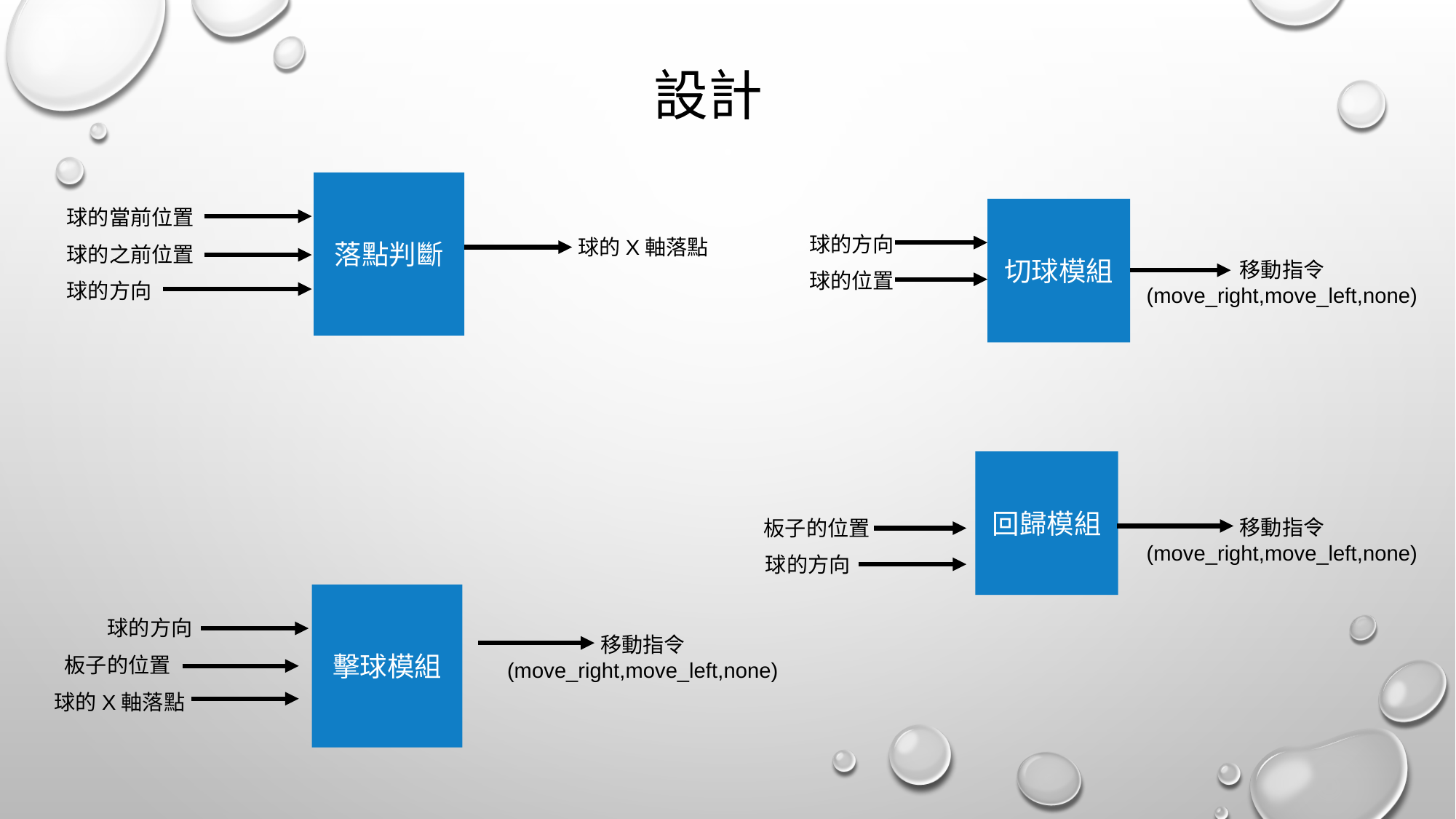

# 設計
落點判斷
球的當前位置
球的X軸落點
球的之前位置
球的方向
切球模組
球的方向
移動指令
(move_right,move_left,none)
球的位置
回歸模組
移動指令
(move_right,move_left,none)
板子的位置
球的方向
擊球模組
球的方向
移動指令
(move_right,move_left,none)
板子的位置
球的X軸落點